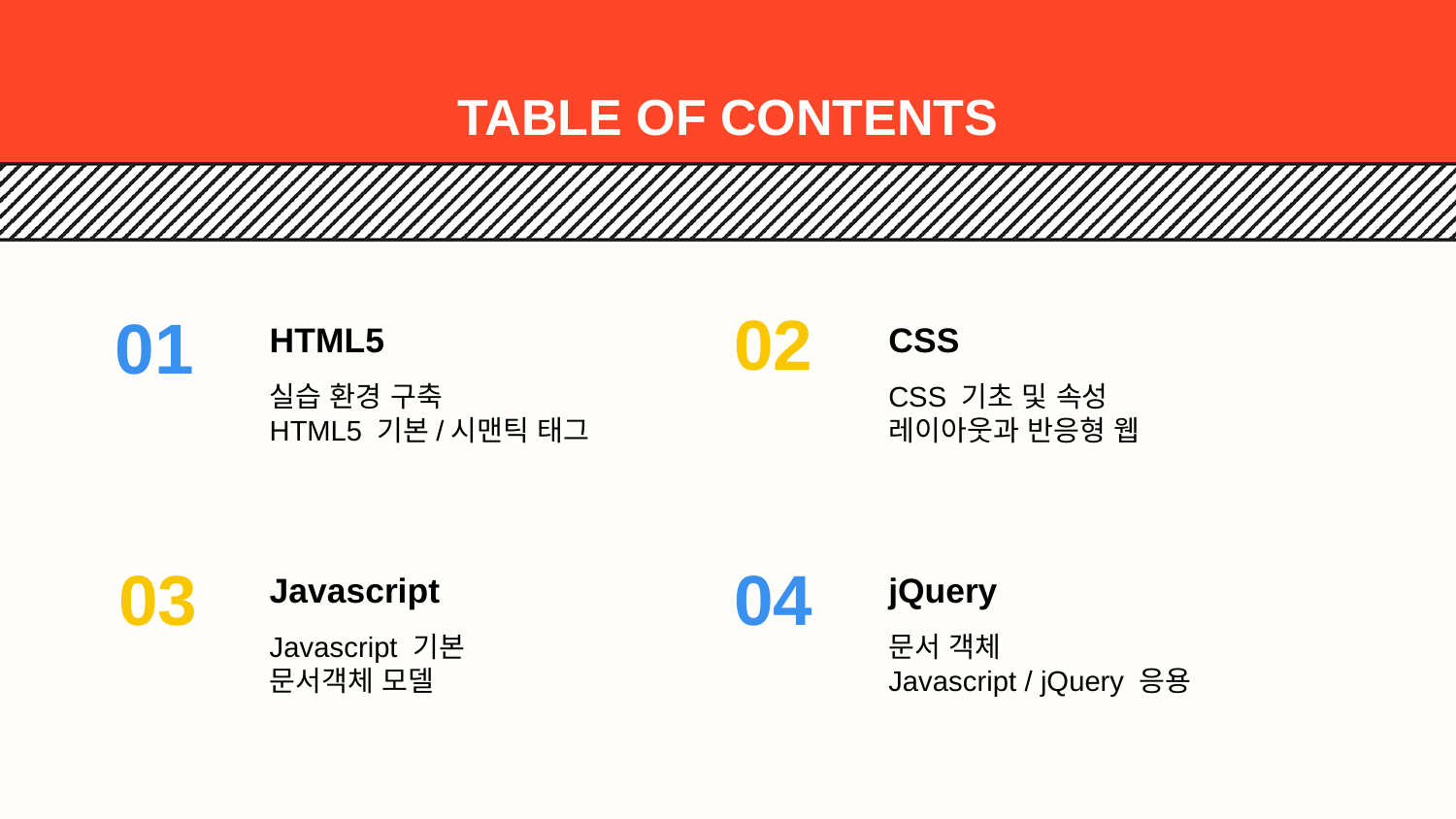

# TABLE OF CONTENTS
02
01
HTML5
CSS
실습 환경 구축
HTML5 기본/시맨틱 태그
CSS 기초 및 속성
레이아웃과 반응형 웹
03
04
Javascript
jQuery
Javascript 기본
문서객체 모델
문서 객체
Javascript / jQuery 응용